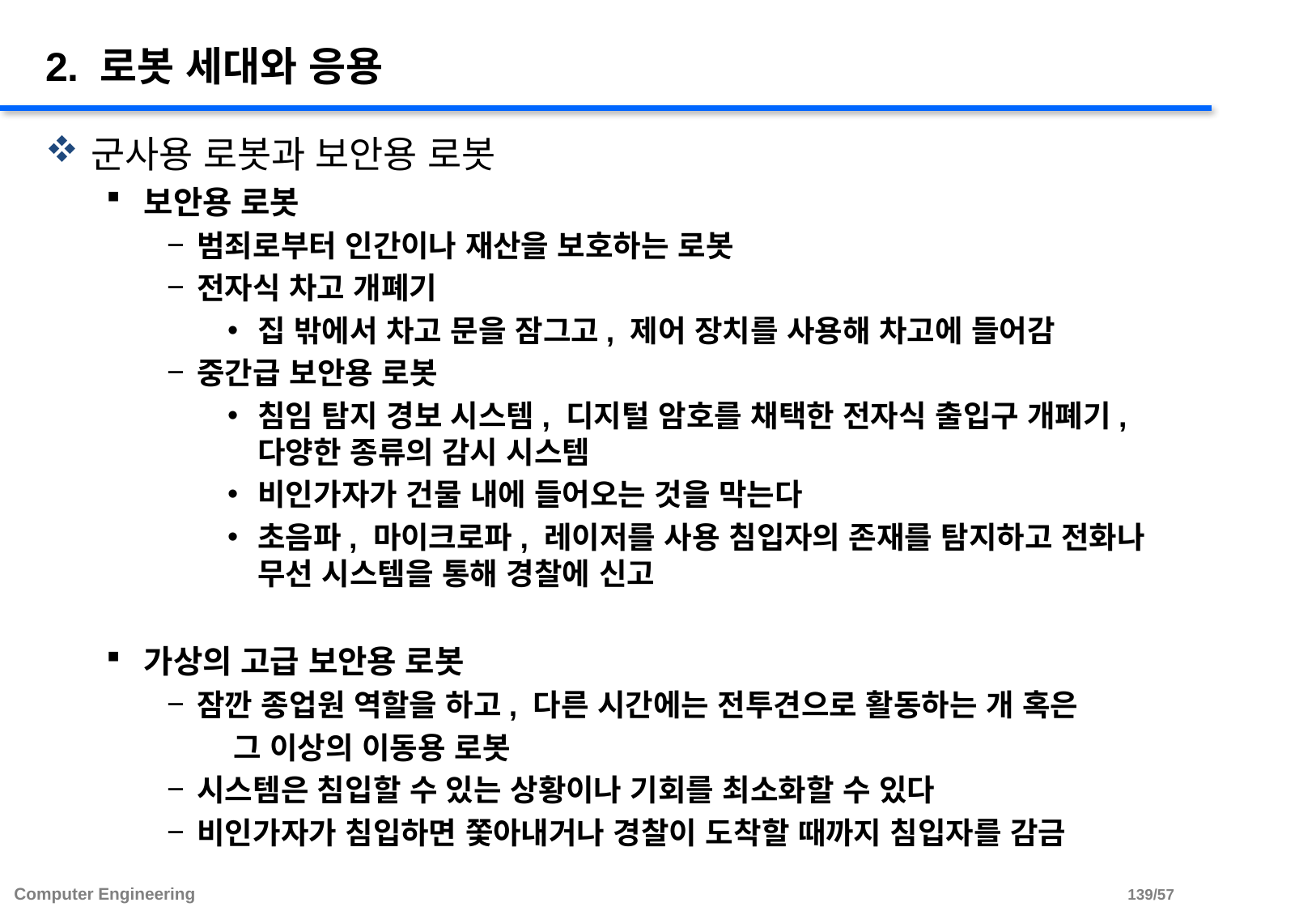

# 2. 로봇 세대와 응용
군사용 로봇과 보안용 로봇
보안용 로봇
범죄로부터 인간이나 재산을 보호하는 로봇
전자식 차고 개폐기
집 밖에서 차고 문을 잠그고, 제어 장치를 사용해 차고에 들어감
중간급 보안용 로봇
침임 탐지 경보 시스템, 디지털 암호를 채택한 전자식 출입구 개폐기, 다양한 종류의 감시 시스템
비인가자가 건물 내에 들어오는 것을 막는다
초음파, 마이크로파, 레이저를 사용 침입자의 존재를 탐지하고 전화나 무선 시스템을 통해 경찰에 신고

가상의 고급 보안용 로봇
잠깐 종업원 역할을 하고, 다른 시간에는 전투견으로 활동하는 개 혹은
       그 이상의 이동용 로봇
시스템은 침입할 수 있는 상황이나 기회를 최소화할 수 있다
비인가자가 침입하면 쫓아내거나 경찰이 도착할 때까지 침입자를 감금